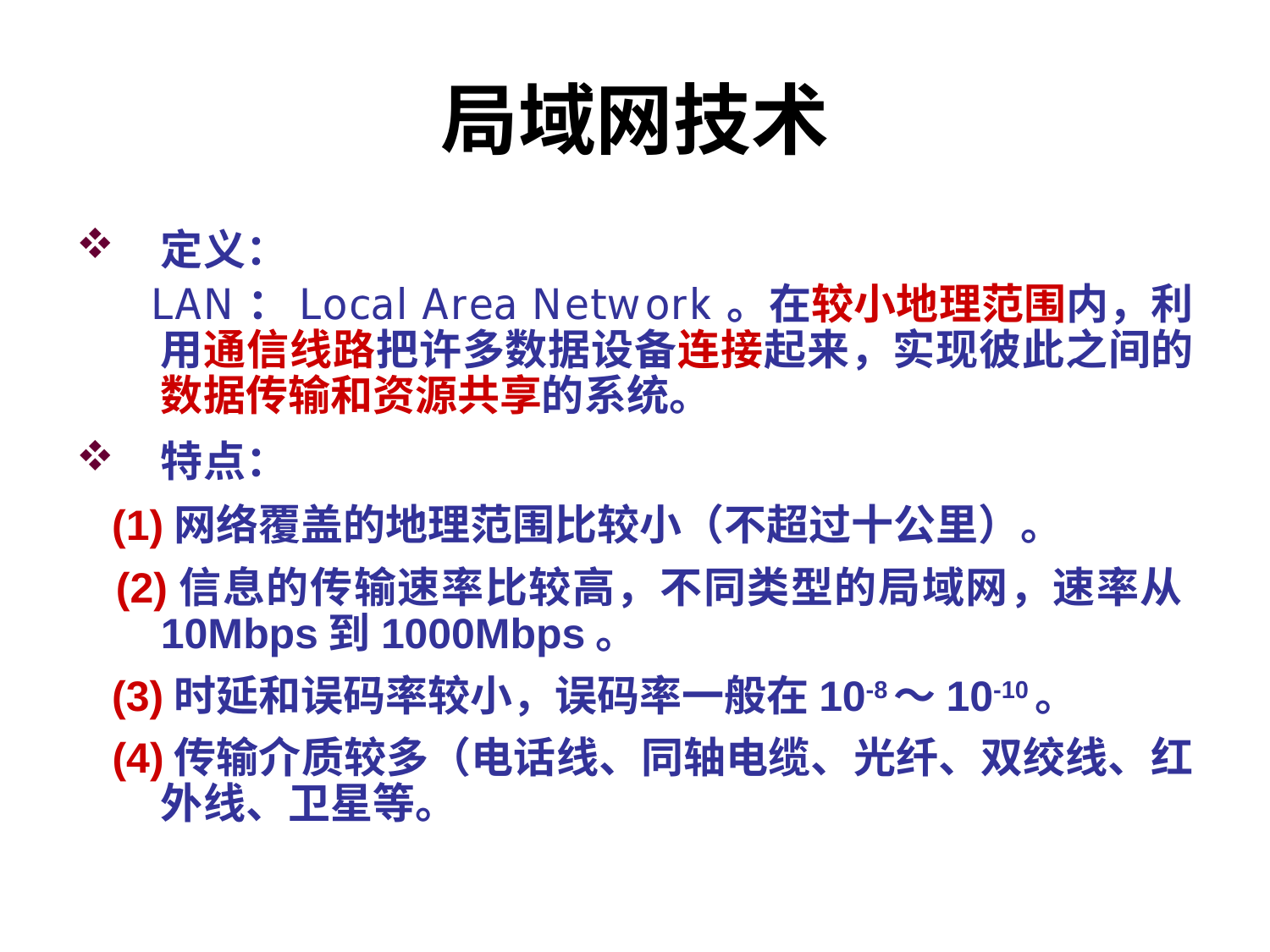

# 局域网技术
定义：
      LAN：Local Area Network。在较小地理范围内，利用通信线路把许多数据设备连接起来，实现彼此之间的数据传输和资源共享的系统。
特点：
   (1)网络覆盖的地理范围比较小（不超过十公里）。
   (2)信息的传输速率比较高，不同类型的局域网，速率从10Mbps到1000Mbps。
   (3)时延和误码率较小，误码率一般在10-8～10-10。
   (4)传输介质较多（电话线、同轴电缆、光纤、双绞线、红外线、卫星等。